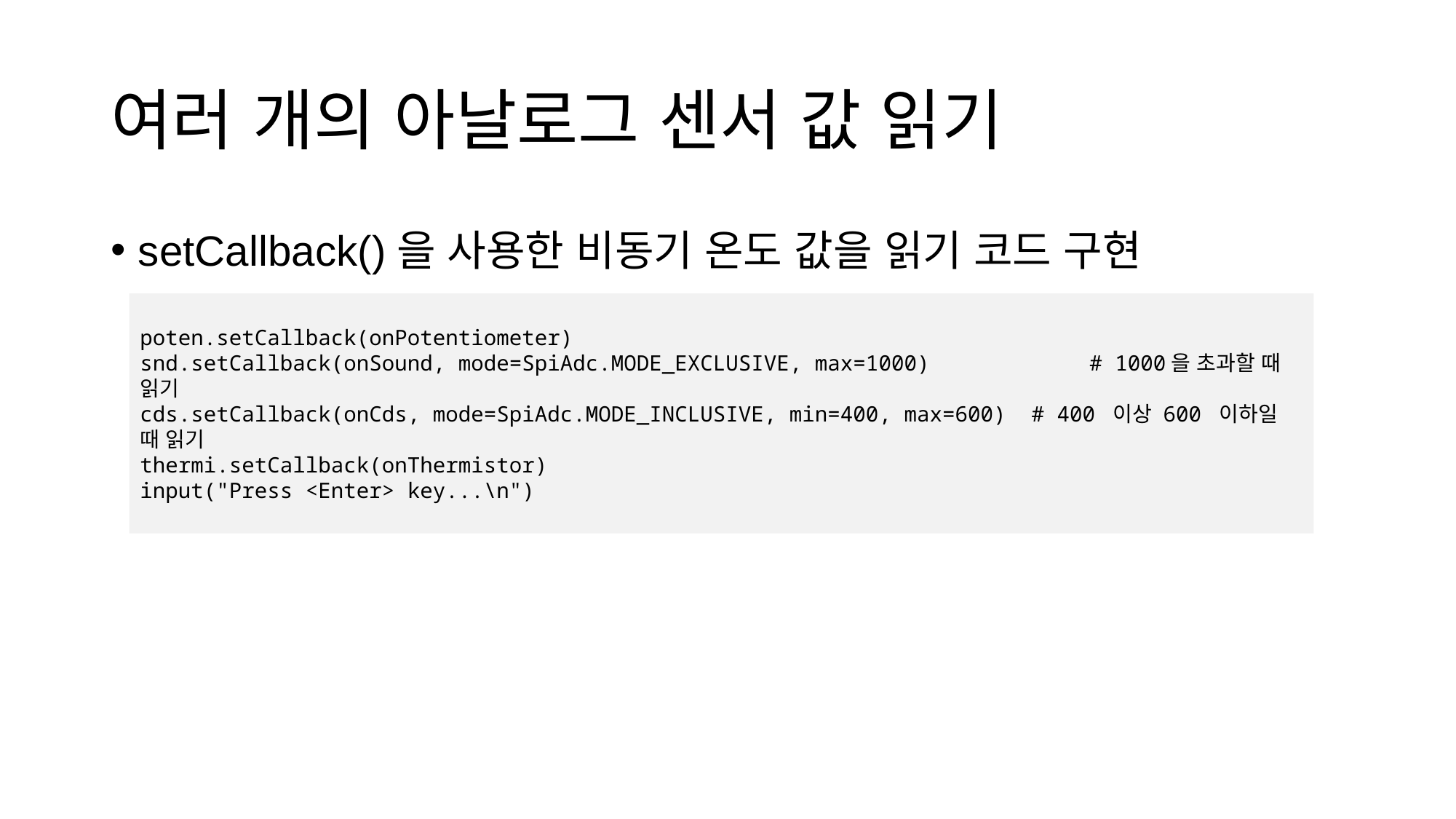

# 여러 개의 아날로그 센서 값 읽기
setCallback()을 사용한 비동기 온도 값을 읽기 코드 구현

poten.setCallback(onPotentiometer)
snd.setCallback(onSound, mode=SpiAdc.MODE_EXCLUSIVE, max=1000) 	      # 1000을 초과할 때 읽기
cds.setCallback(onCds, mode=SpiAdc.MODE_INCLUSIVE, min=400, max=600)  # 400 이상 600 이하일 때 읽기
thermi.setCallback(onThermistor)
input("Press <Enter> key...\n")